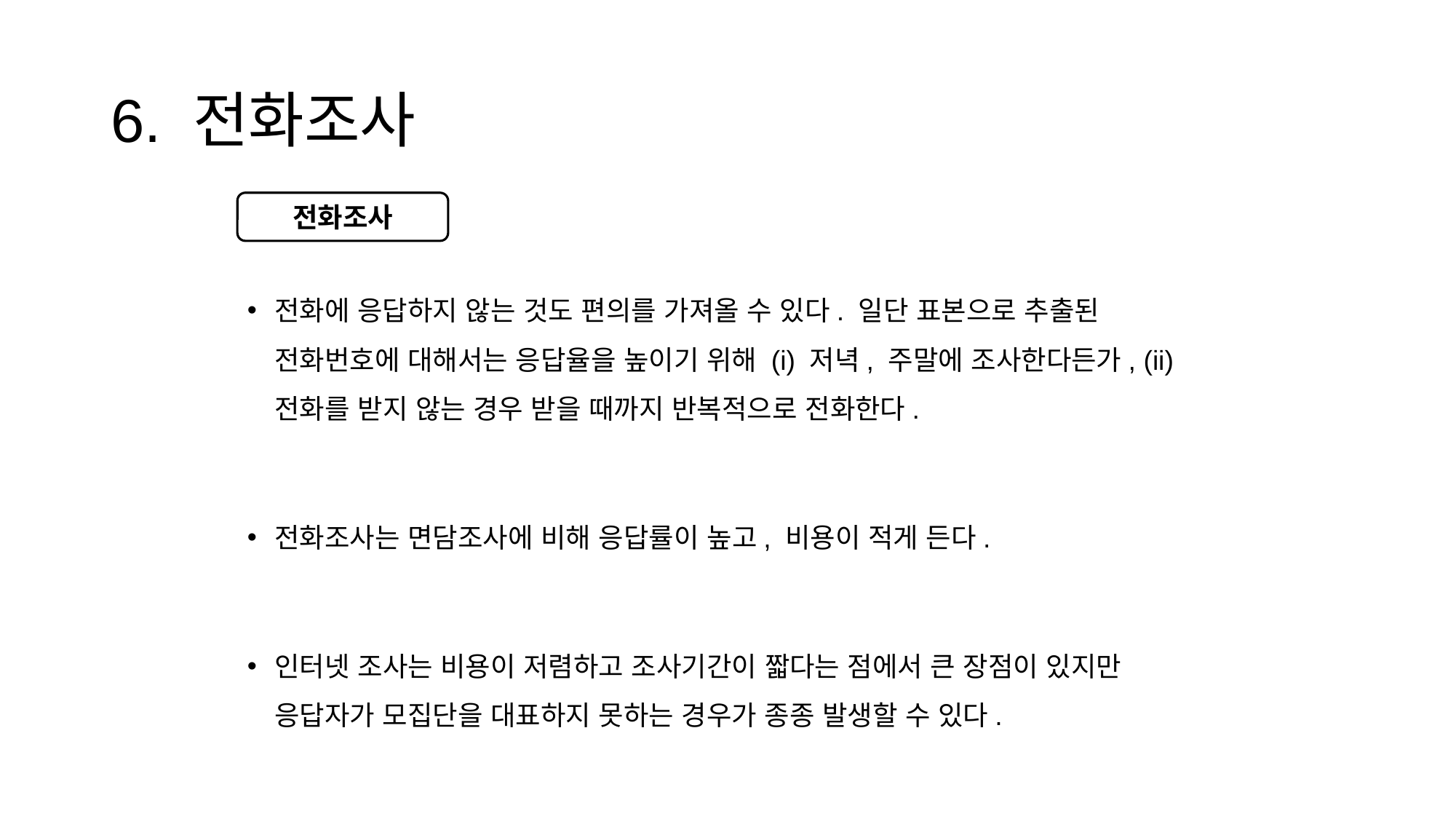

# 6. 전화조사

전화에 응답하지 않는 것도 편의를 가져올 수 있다. 일단 표본으로 추출된 전화번호에 대해서는 응답율을 높이기 위해 (i) 저녁, 주말에 조사한다든가, (ii) 전화를 받지 않는 경우 받을 때까지 반복적으로 전화한다.

전화조사는 면담조사에 비해 응답률이 높고, 비용이 적게 든다.

인터넷 조사는 비용이 저렴하고 조사기간이 짧다는 점에서 큰 장점이 있지만 응답자가 모집단을 대표하지 못하는 경우가 종종 발생할 수 있다.
전화조사